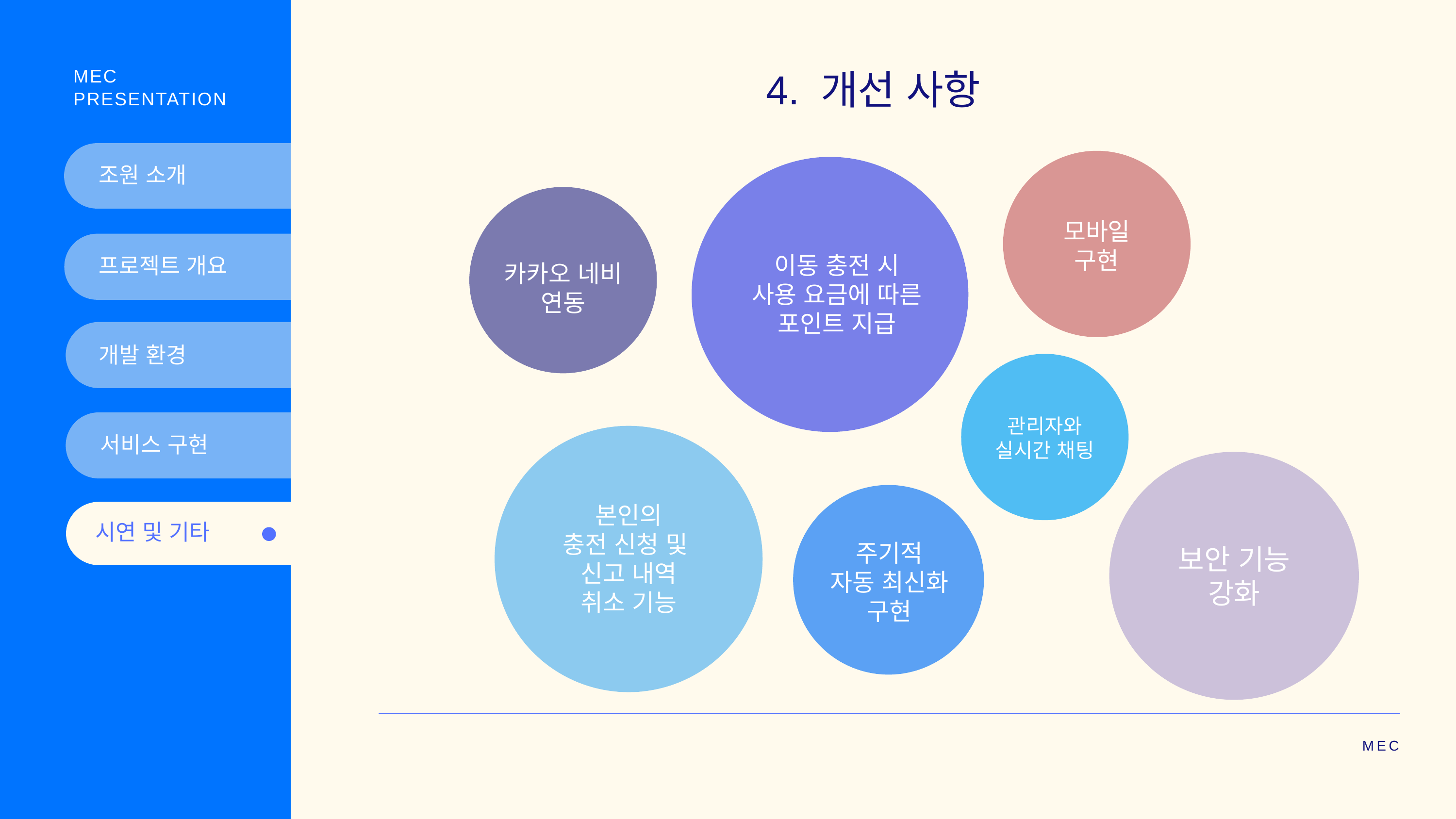

MEC PRESENTATION
4. 개선 사항

조원 소개

모바일 구현

프로젝트 개요
이동 충전 시
사용 요금에 따른 포인트 지급
카카오 네비
연동

개발 환경

관리자와 실시간 채팅

서비스 구현

본인의
충전 신청 및
신고 내역
취소 기능
시연 및 기타

주기적
자동 최신화
구현
보안 기능
강화

MEC